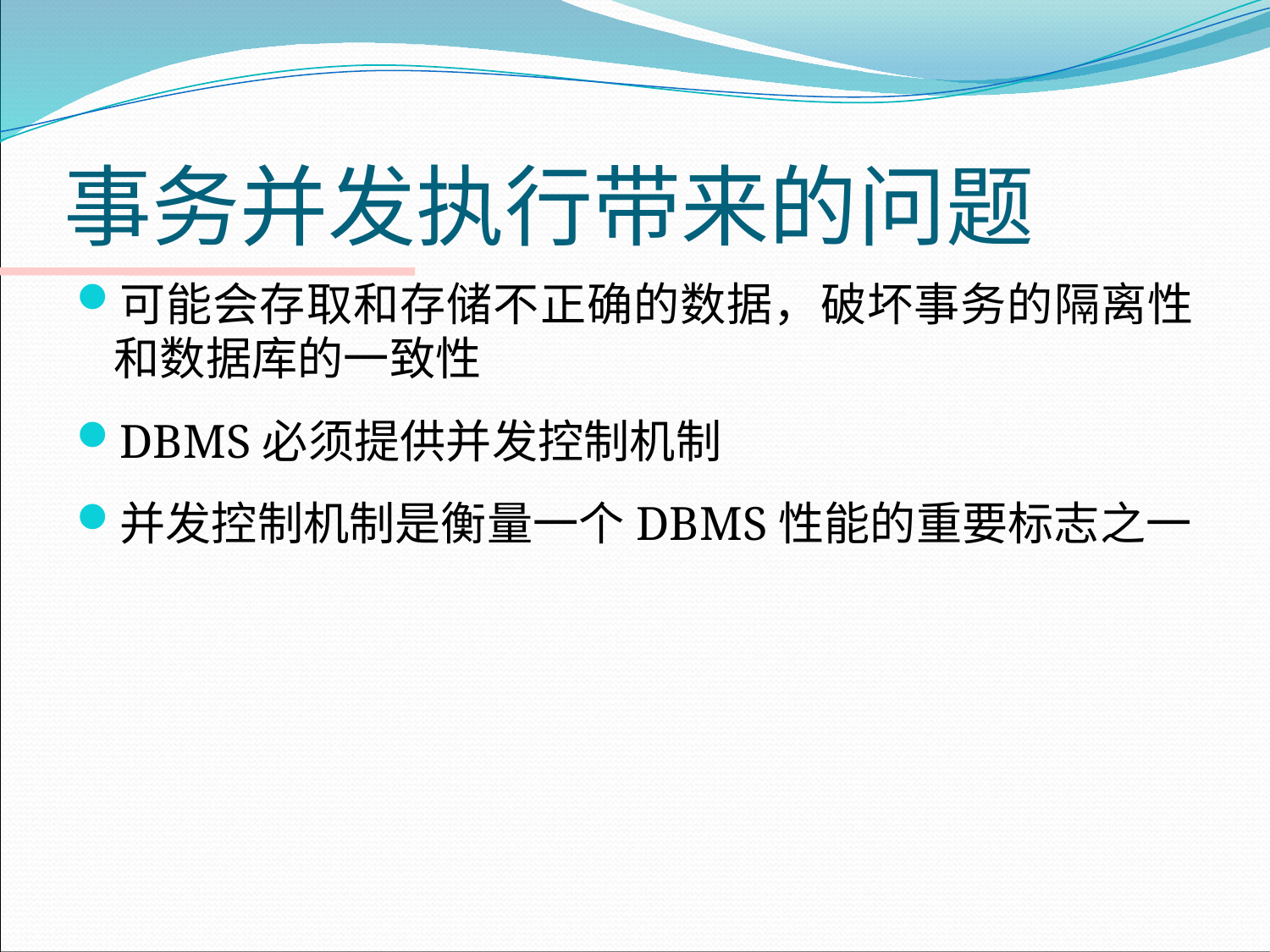

# 事务并发执行带来的问题
可能会存取和存储不正确的数据，破坏事务的隔离性和数据库的一致性
DBMS必须提供并发控制机制
并发控制机制是衡量一个DBMS性能的重要标志之一
983